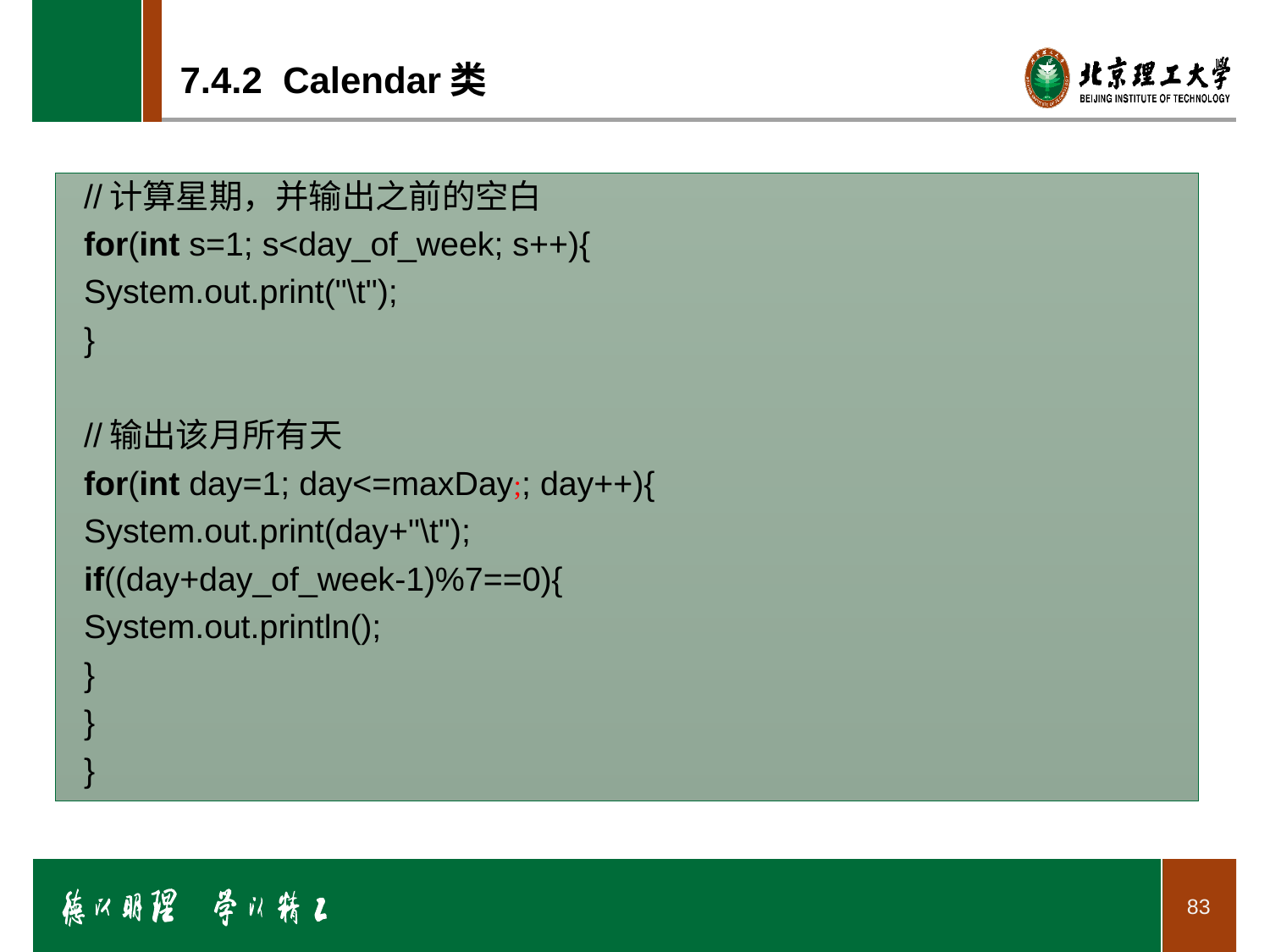

# 7.4.2  Calendar类
	//计算星期，并输出之前的空白
	for(int s=1; s<day_of_week; s++){
		System.out.print("\t");
	}

	//输出该月所有天
	for(int day=1; day<=maxDay;; day++){
		System.out.print(day+"\t");
		if((day+day_of_week-1)%7==0){
			System.out.println();
		}
	}
}